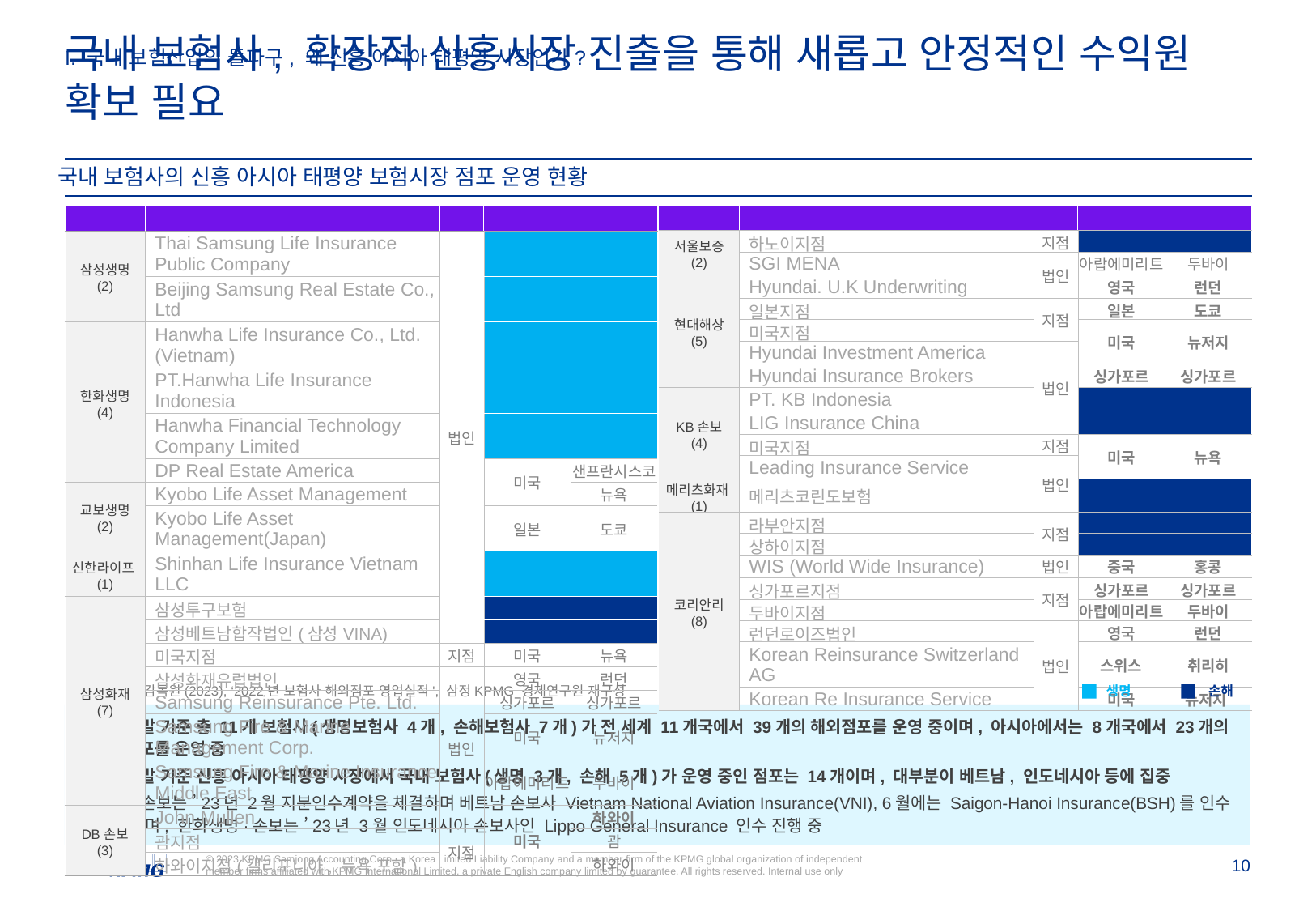

I. 국내 보험산업의 돌파구, 왜 신흥 아시아 태평양 시장인가?
국내 보험사, 확장적 신흥시장 진출을 통해 새롭고 안정적인 수익원 확보 필요
국내 보험사의 신흥 아시아 태평양 보험시장 점포 운영 현황
| 보험사 | 해외점포 | 형태 | 국가 | 장소 |
| --- | --- | --- | --- | --- |
| 삼성생명 (2) | Thai Samsung Life Insurance Public Company | 법인 | 태국 | 방콕 |
|  | Beijing Samsung Real Estate Co., Ltd | 법인 | 중국 | 베이징 |
| 한화생명 (4) | Hanwha Life Insurance Co., Ltd. (Vietnam) | 법인 | 베트남 | 호찌민 |
|  | PT.Hanwha Life Insurance Indonesia | 법인 | 인도네시아 | 자카르타 |
|  | Hanwha Financial Technology Company Limited | 법인 | 베트남 | 호찌민 |
|  | DP Real Estate America | 법인 | 미국 | 샌프란시스코 |
| 교보생명 (2) | Kyobo Life Asset Management | 법인 | 미국 | 뉴욕 |
| -2 | Kyobo Life Asset Management(Japan) | 법인 | 일본 | 도쿄 |
| 신한라이프(1) | Shinhan Life Insurance Vietnam LLC | 법인 | 베트남 | 호찌민 |
| 삼성화재 (7) | 삼성투구보험 | 법인 | 인도네시아 | 자카르타 |
|  | 삼성베트남합작법인(삼성VINA) | 법인 | 베트남 | 호찌민 |
|  | 미국지점 | 지점 | 미국 | 뉴욕 |
|  | 삼성화재유럽법인 | 법인 | 영국 | 런던 |
|  | Samsung Reinsurance Pte. Ltd. | 법인 | 싱가포르 | 싱가포르 |
|  | Samsung Fire & Marine Management Corp. | 법인 | 미국 | 뉴저지 |
|  | Samsung Fire & Marine Insurance Middle East | 법인 | 아랍에미리트 | 두바이 |
| DB손보 (3) | John Mullen | 법인 | 미국 | 하와이 |
| DB손보 (3) | 괌지점 | 지점 | 미국 | 괌 |
|  | 하와이지점(캘리포니아, 뉴욕 포함) | 지점 | 미국 | 하와이 |
| 보험사 | 해외점포 | 형태 | 국가 | 장소 |
| --- | --- | --- | --- | --- |
| 서울보증 (2) | 하노이지점 | 지점 | 베트남 | 하노이 |
| -2 | SGI MENA | 법인 | 아랍에미리트 | 두바이 |
| 현대해상 (5) | Hyundai. U.K Underwriting | 법인 | 영국 | 런던 |
|  | 일본지점 | 지점 | 일본 | 도쿄 |
|  | 미국지점 | 지점 | 미국 | 뉴저지 |
|  | Hyundai Investment America | 법인 | 미국 | 뉴저지 |
|  | Hyundai Insurance Brokers | 법인 | 싱가포르 | 싱가포르 |
| KB손보 (4) | PT. KB Indonesia | 법인 | 인도네시아 | 자카르타 |
|  | LIG Insurance China | 법인 | 중국 | 남경 |
|  | 미국지점 | 지점 | 미국 | 뉴욕 |
|  | Leading Insurance Service | 법인 | 미국 | 뉴욕 |
| 메리츠화재(1) | 메리츠코린도보험 | 법인 | 인도네시아 | 자카르타 |
| 코리안리 (8) | 라부안지점 | 지점 | 말레이시아 | 라부안 |
|  | 상하이지점 | 지점 | 중국 | 상하이 |
| 코리안리 (8) | WIS (World Wide Insurance) | 법인 | 중국 | 홍콩 |
|  | 싱가포르지점 | 지점 | 싱가포르 | 싱가포르 |
|  | 두바이지점 | 지점 | 아랍에미리트 | 두바이 |
|  | 런던로이즈법인 | 법인 | 영국 | 런던 |
|  | Korean Reinsurance Switzerland AG | 법인 | 스위스 | 취리히 |
|  | Korean Re Insurance Service | 법인 | 미국 | 뉴저지 |
Source: 금융감독원(2023), ‘2022년 보험사 해외점포 영업실적', 삼정KPMG 경제연구원 재구성
생명

손해

‘22년 말 기준 총 11개 보험사(생명보험사 4개, 손해보험사 7개)가 전 세계 11개국에서 39개의 해외점포를 운영 중이며, 아시아에서는 8개국에서 23개의 해외점포를 운영 중
’22년 말 기준 신흥 아시아 태평양 시장에서 국내 보험사(생명 3개, 손해 5개)가 운영 중인 점포는 14개이며, 대부분이 베트남, 인도네시아 등에 집중
DB손보는 ’23년 2월 지분인수계약을 체결하며 베트남 손보사 Vietnam National Aviation Insurance(VNI), 6월에는 Saigon-Hanoi Insurance(BSH)를 인수 중이며, 한화생명·손보는 ’23년 3월 인도네시아 손보사인 Lippo General Insurance 인수 진행 중